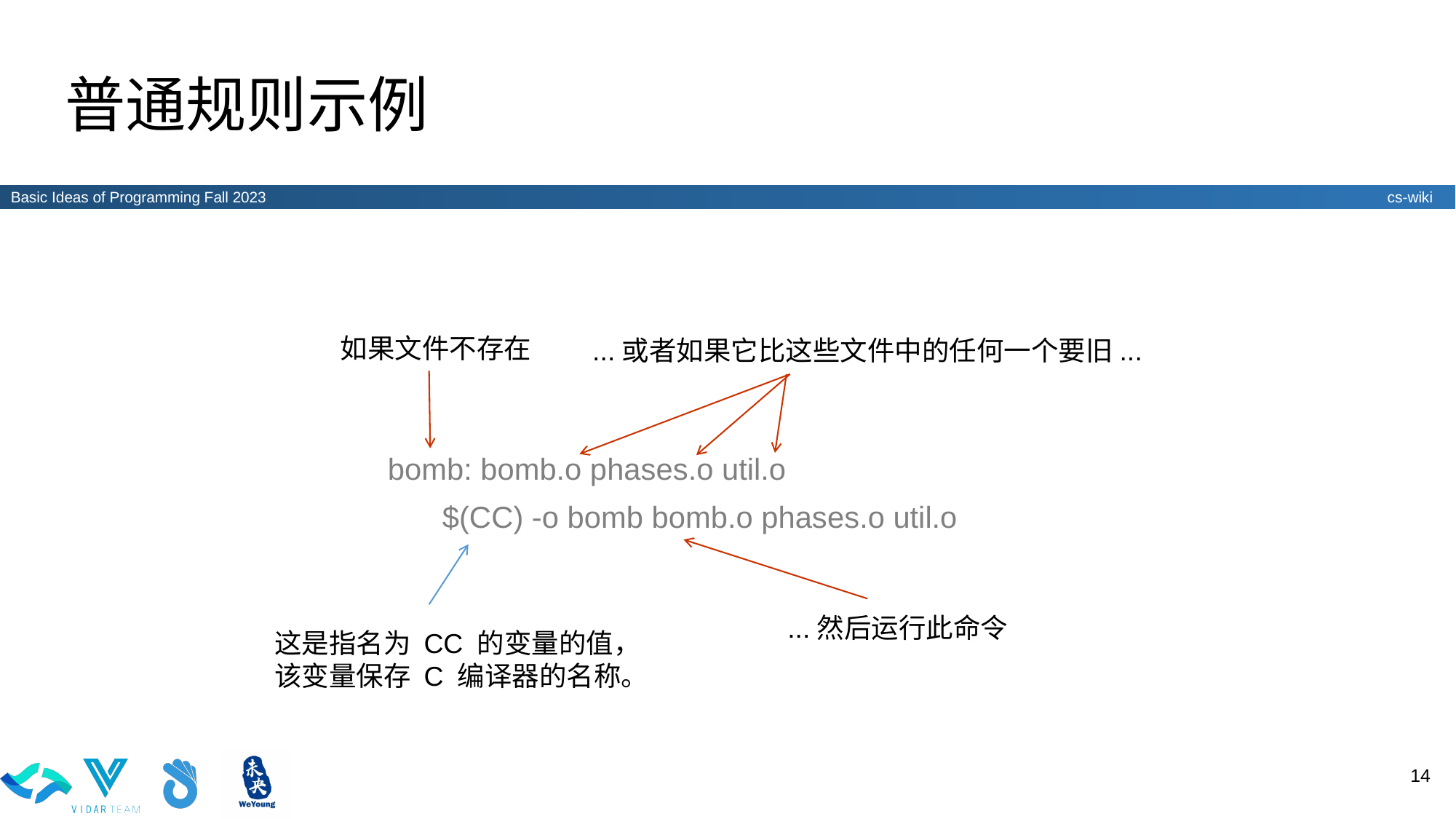

# 普通规则示例
如果文件不存在
...或者如果它比这些文件中的任何一个要旧...
bomb: bomb.o phases.o util.o
$(CC) -o bomb bomb.o phases.o util.o
...然后运行此命令
这是指名为 CC 的变量的值，该变量保存 C 编译器的名称。